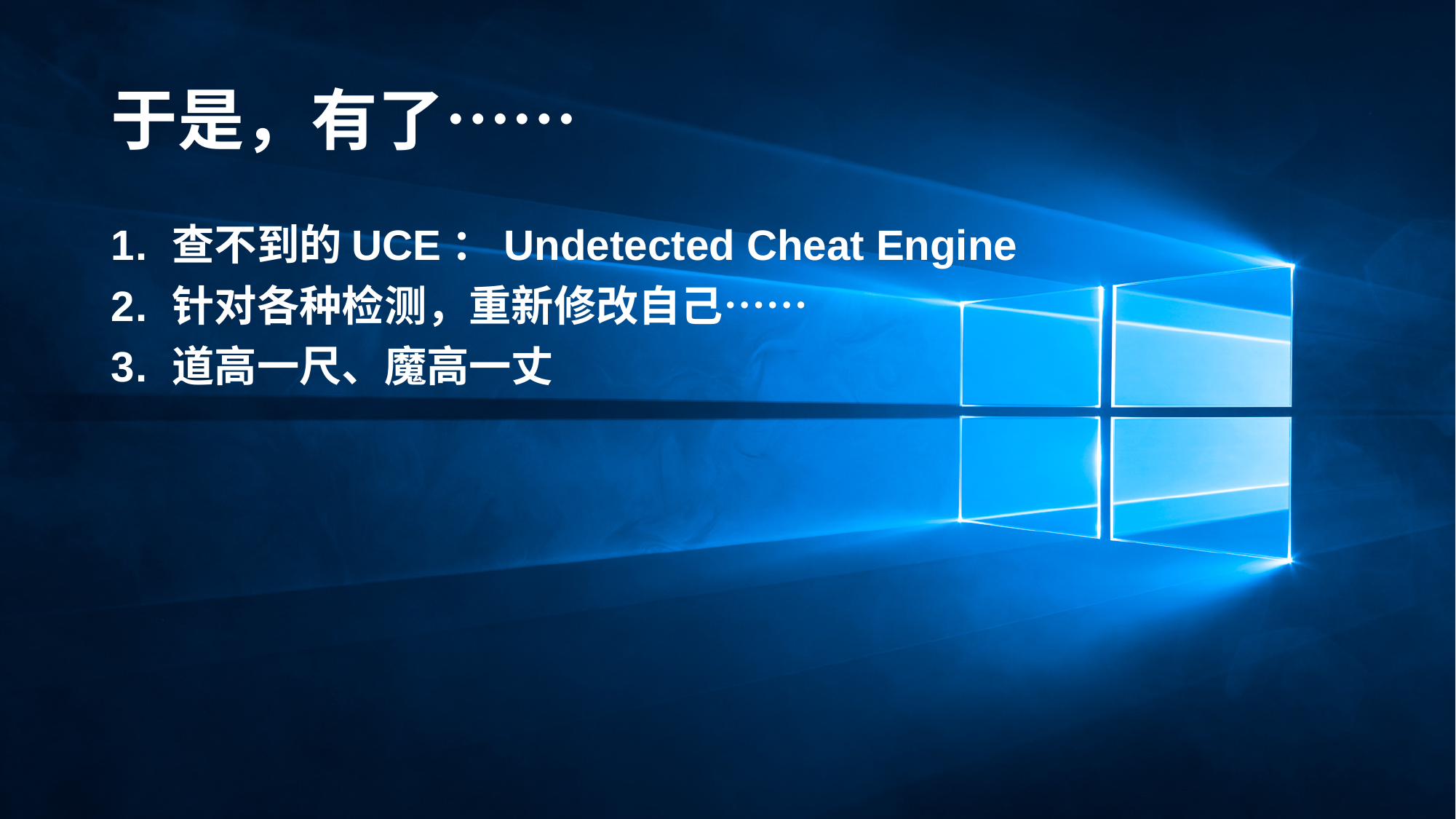

# 于是，有了……
查不到的UCE：Undetected Cheat Engine
针对各种检测，重新修改自己……
道高一尺、魔高一丈